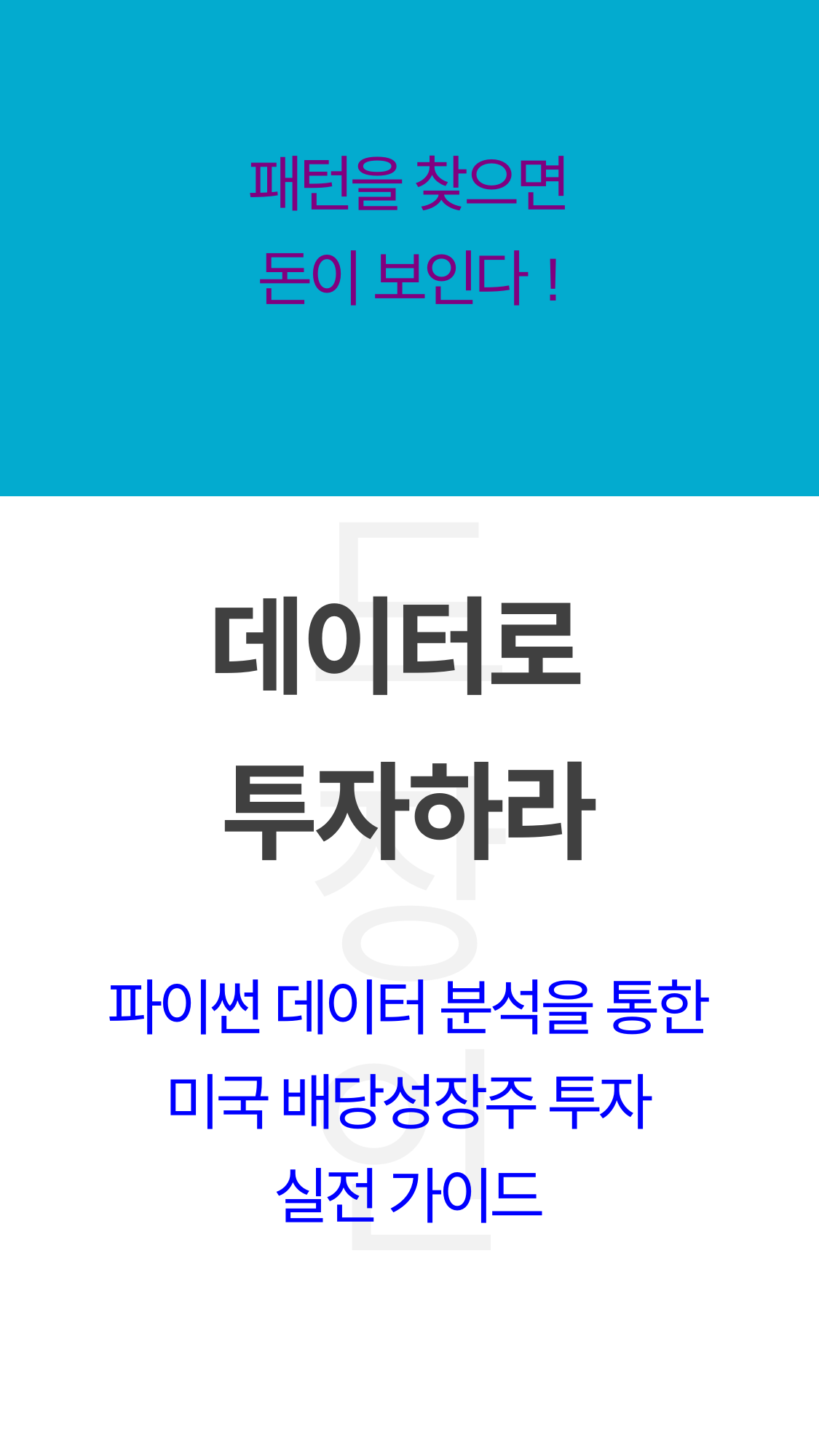

패턴을 찾으면
돈이 보인다!
데이터로
투자하라

파이썬 데이터 분석을 통한
미국 배당성장주 투자
실전 가이드